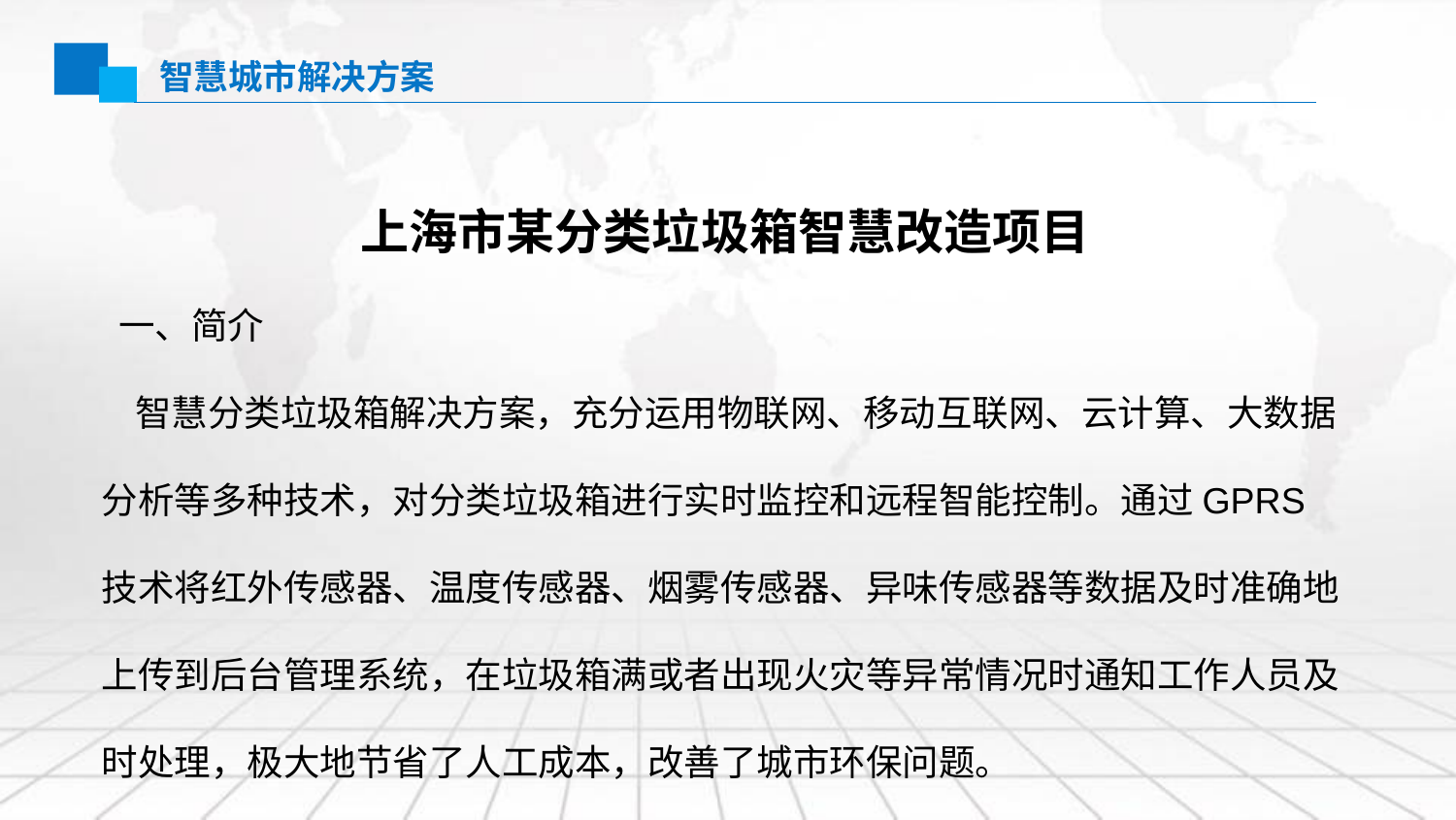

智慧城市解决方案

上海市某分类垃圾箱智慧改造项目
 一、简介
   智慧分类垃圾箱解决方案，充分运用物联网、移动互联网、云计算、大数据分析等多种技术，对分类垃圾箱进行实时监控和远程智能控制。通过GPRS技术将红外传感器、温度传感器、烟雾传感器、异味传感器等数据及时准确地上传到后台管理系统，在垃圾箱满或者出现火灾等异常情况时通知工作人员及时处理，极大地节省了人工成本，改善了城市环保问题。